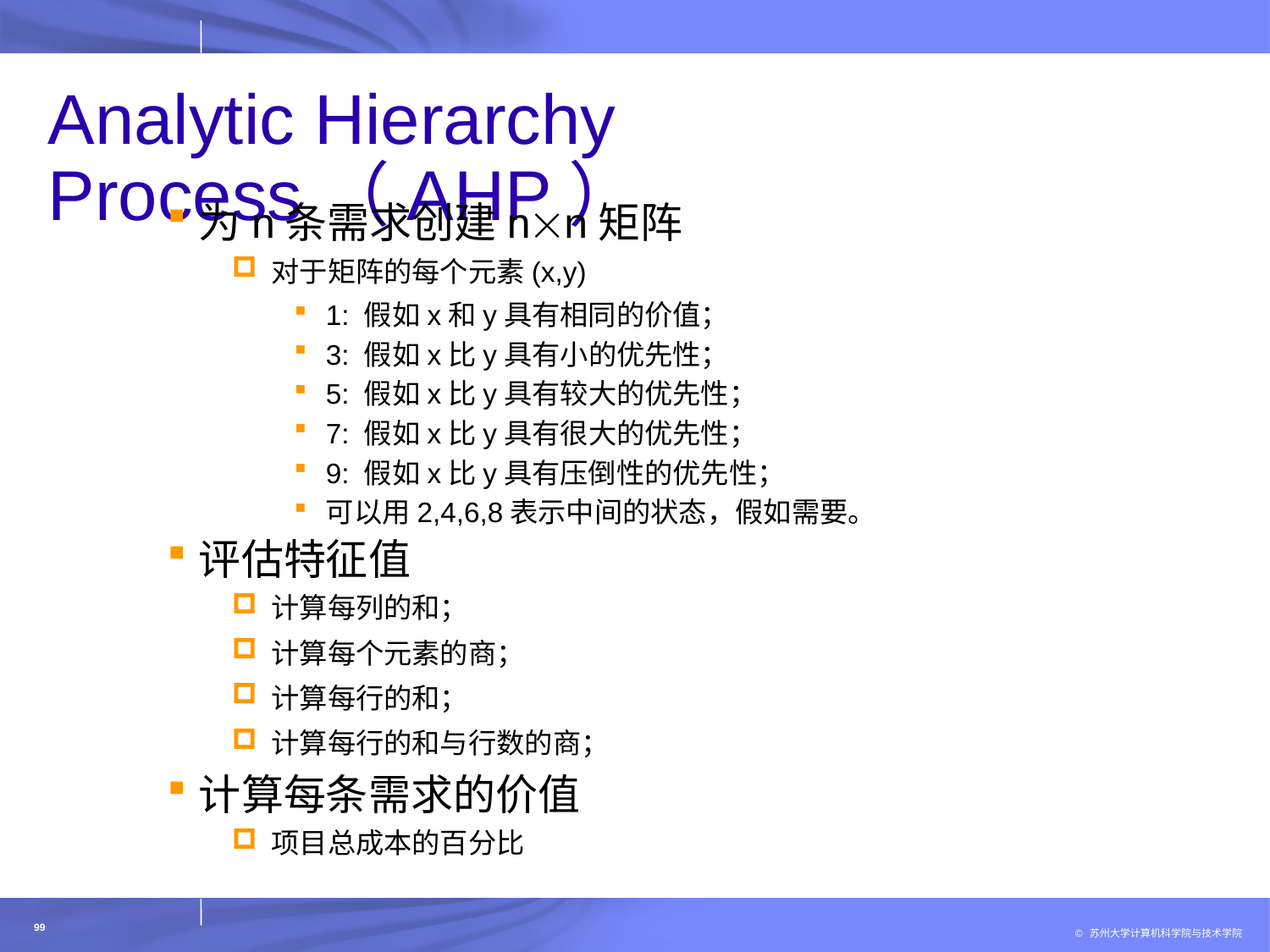

# Analytic Hierarchy Process（AHP）
为n条需求创建n×n矩阵
对于矩阵的每个元素(x,y)
1: 假如x和y具有相同的价值；
3: 假如x比y具有小的优先性；
5: 假如x比y具有较大的优先性；
7: 假如x比y具有很大的优先性；
9: 假如x比y具有压倒性的优先性；
可以用2,4,6,8表示中间的状态，假如需要。
评估特征值
计算每列的和；
计算每个元素的商；
计算每行的和；
计算每行的和与行数的商；
计算每条需求的价值
项目总成本的百分比

99